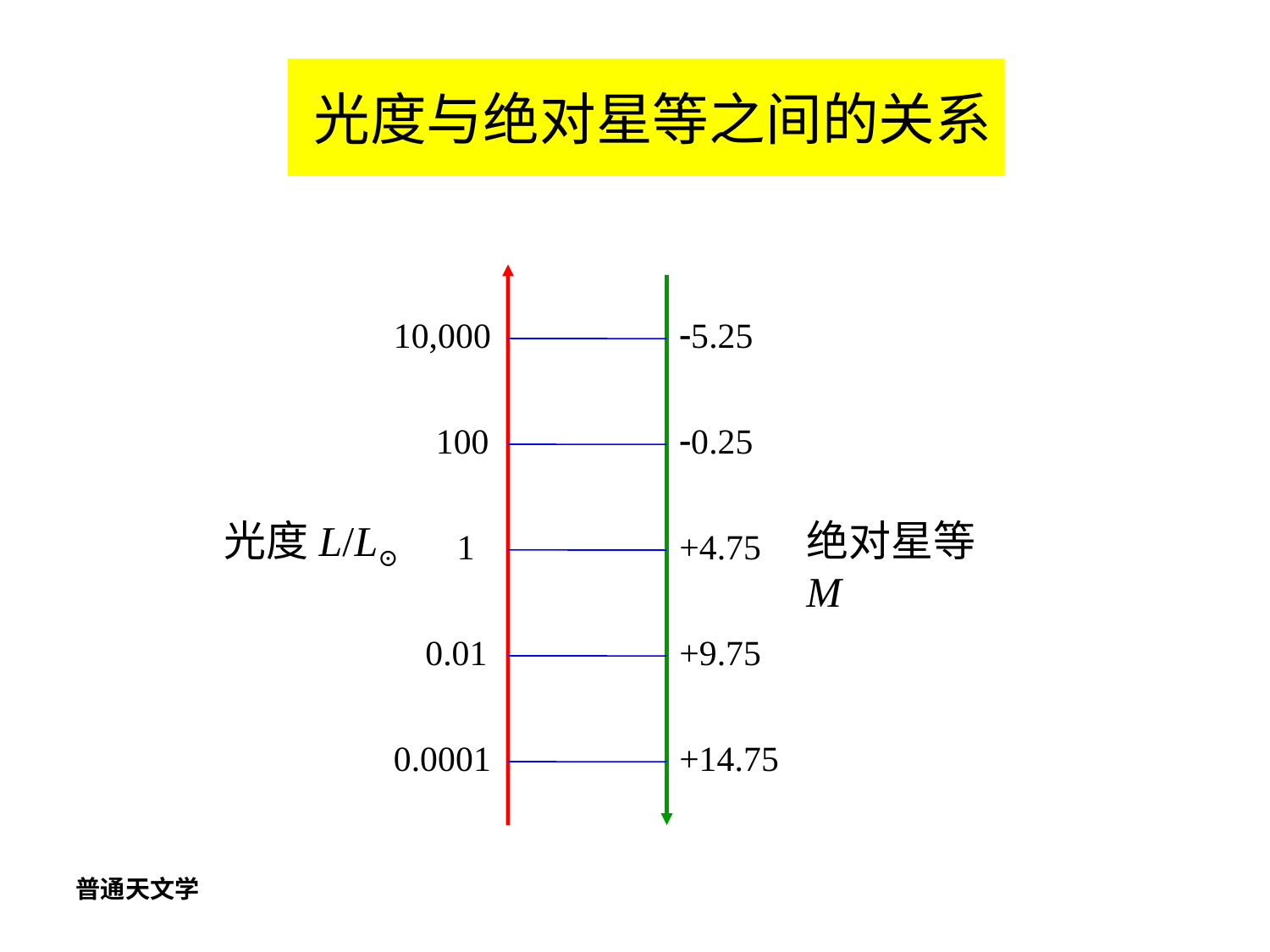

光度与绝对星等之间的关系

10,000
−5.25

100
−0.25

光度L/L⊙
绝对星等M
1
+4.75

0.01
+9.75

0.0001
+14.75

普通天文学